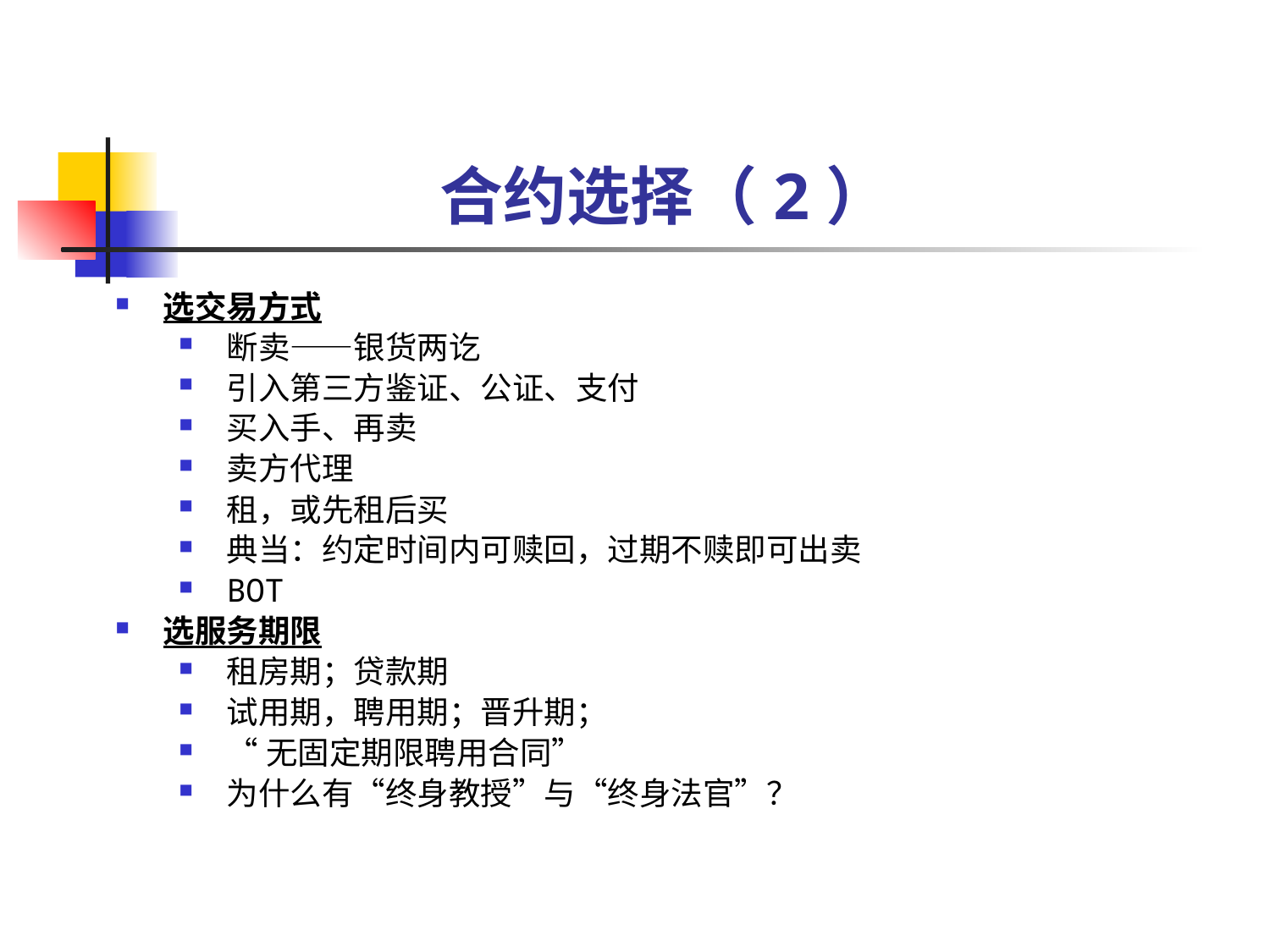

合约选择（2）
选交易方式
断卖——银货两讫
引入第三方鉴证、公证、支付
买入手、再卖
卖方代理
租，或先租后买
典当：约定时间内可赎回，过期不赎即可出卖
BOT
选服务期限
租房期；贷款期
试用期，聘用期；晋升期；
“无固定期限聘用合同”
为什么有“终身教授”与“终身法官”？